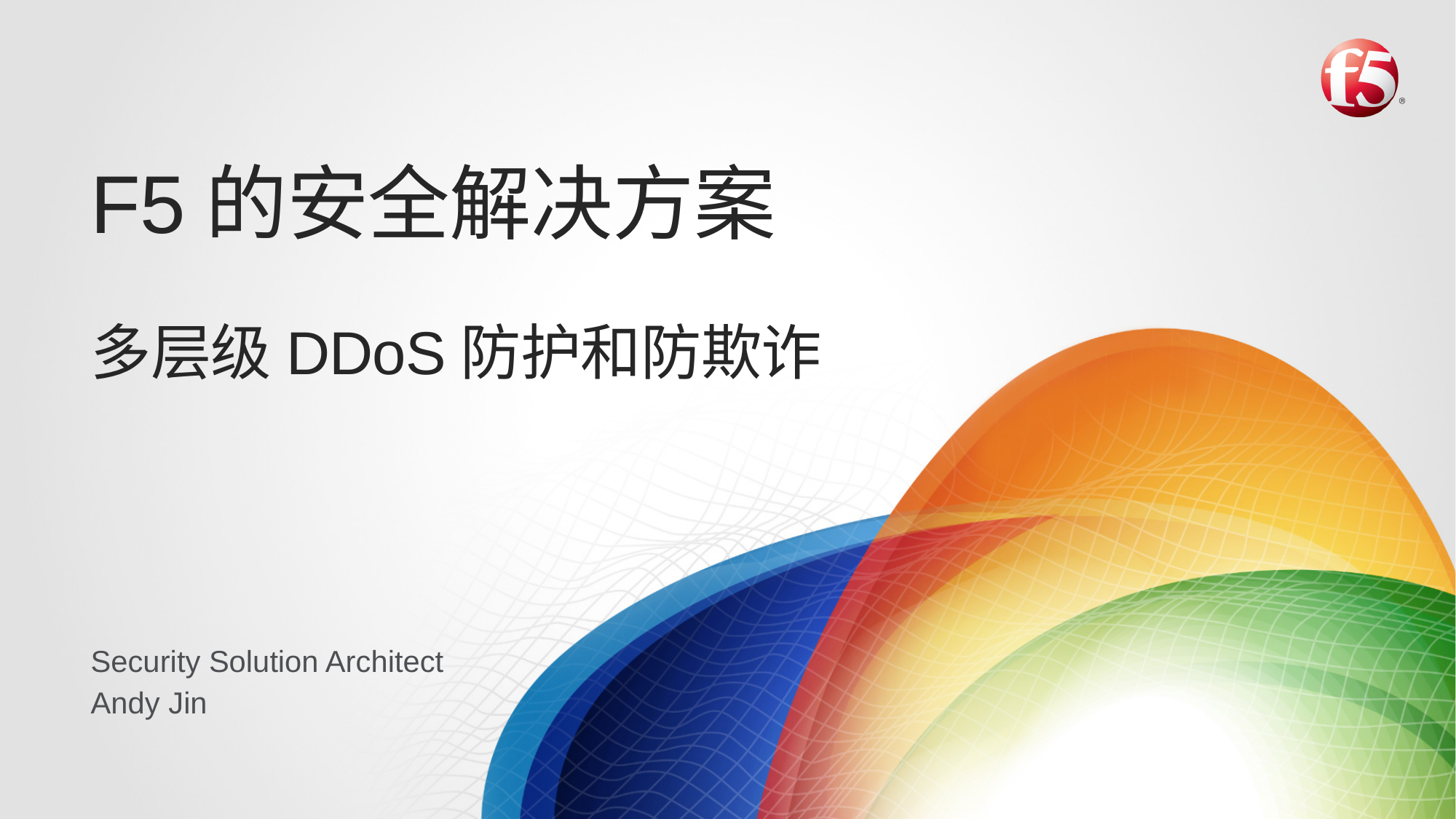

# F5的安全解决方案 多层级DDoS防护和防欺诈
Security Solution Architect
Andy Jin